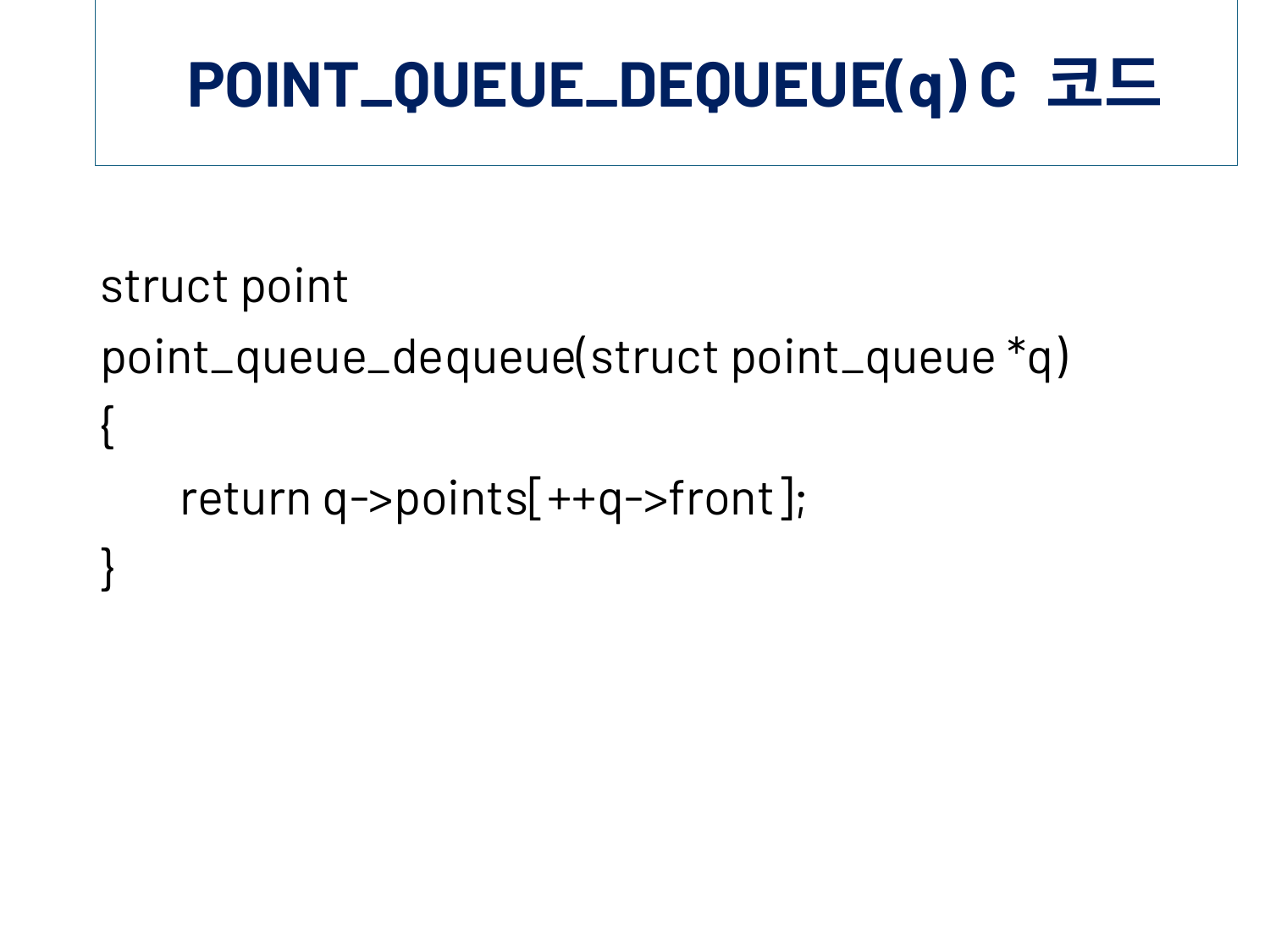

# POINT_QUEUE_DEQUEUE(q) C 코드
struct point
point_queue_dequeue(struct point_queue *q)
{
        return q->points[++q->front];
}